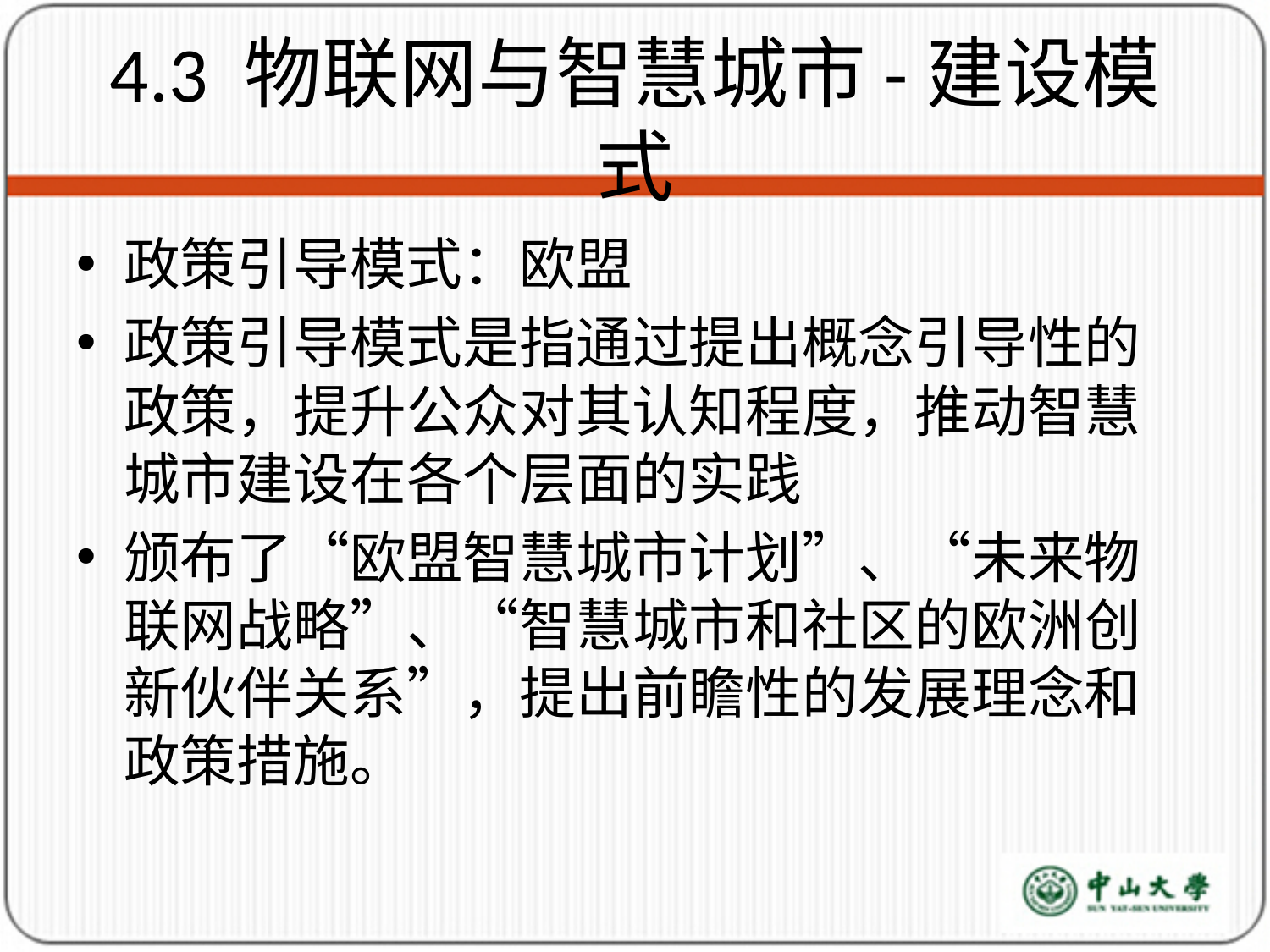

# 4.3 物联网与智慧城市-建设模式
政策引导模式：欧盟
政策引导模式是指通过提出概念引导性的政策，提升公众对其认知程度，推动智慧城市建设在各个层面的实践
颁布了“欧盟智慧城市计划”、“未来物联网战略”、“智慧城市和社区的欧洲创新伙伴关系”，提出前瞻性的发展理念和政策措施。